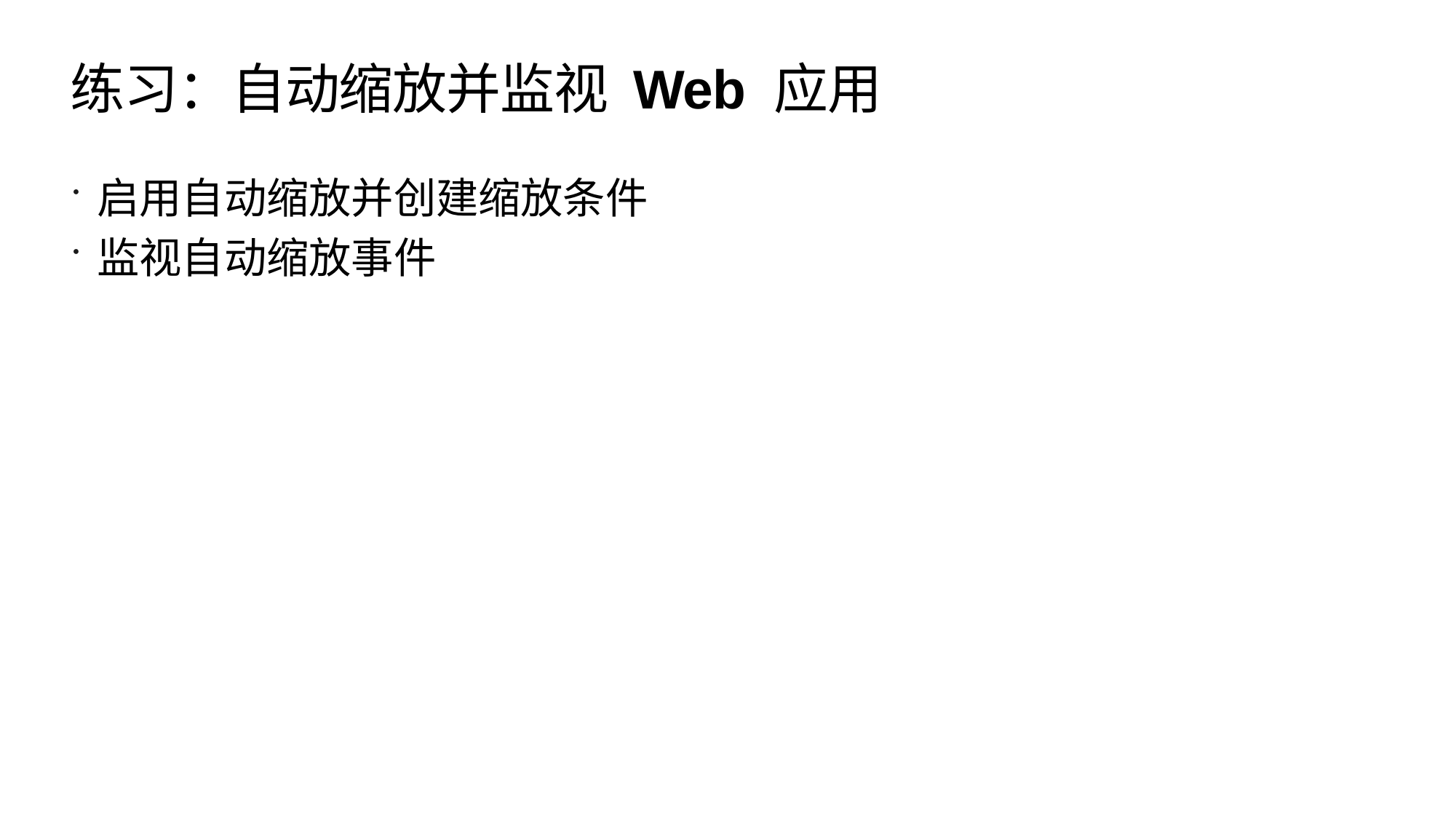

# 练习：自动缩放并监视 Web 应用
启用自动缩放并创建缩放条件
监视自动缩放事件